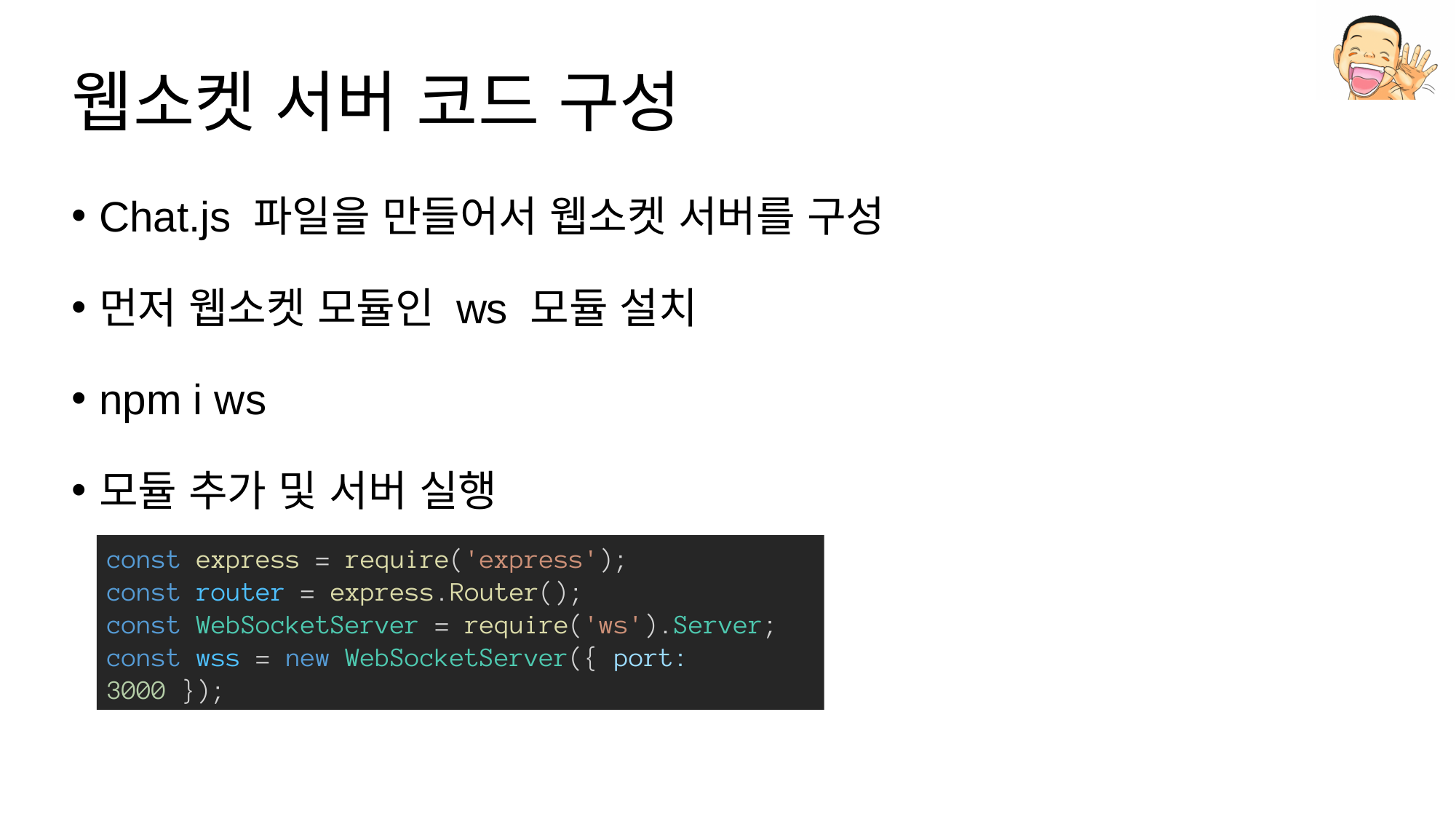

# 웹소켓 서버 코드 구성
Chat.js 파일을 만들어서 웹소켓 서버를 구성
먼저 웹소켓 모듈인 ws 모듈 설치
npm i ws
모듈 추가 및 서버 실행

const express = require('express');
const router = express.Router();
const WebSocketServer = require('ws').Server;
const wss = new WebSocketServer({ port: 3000 });